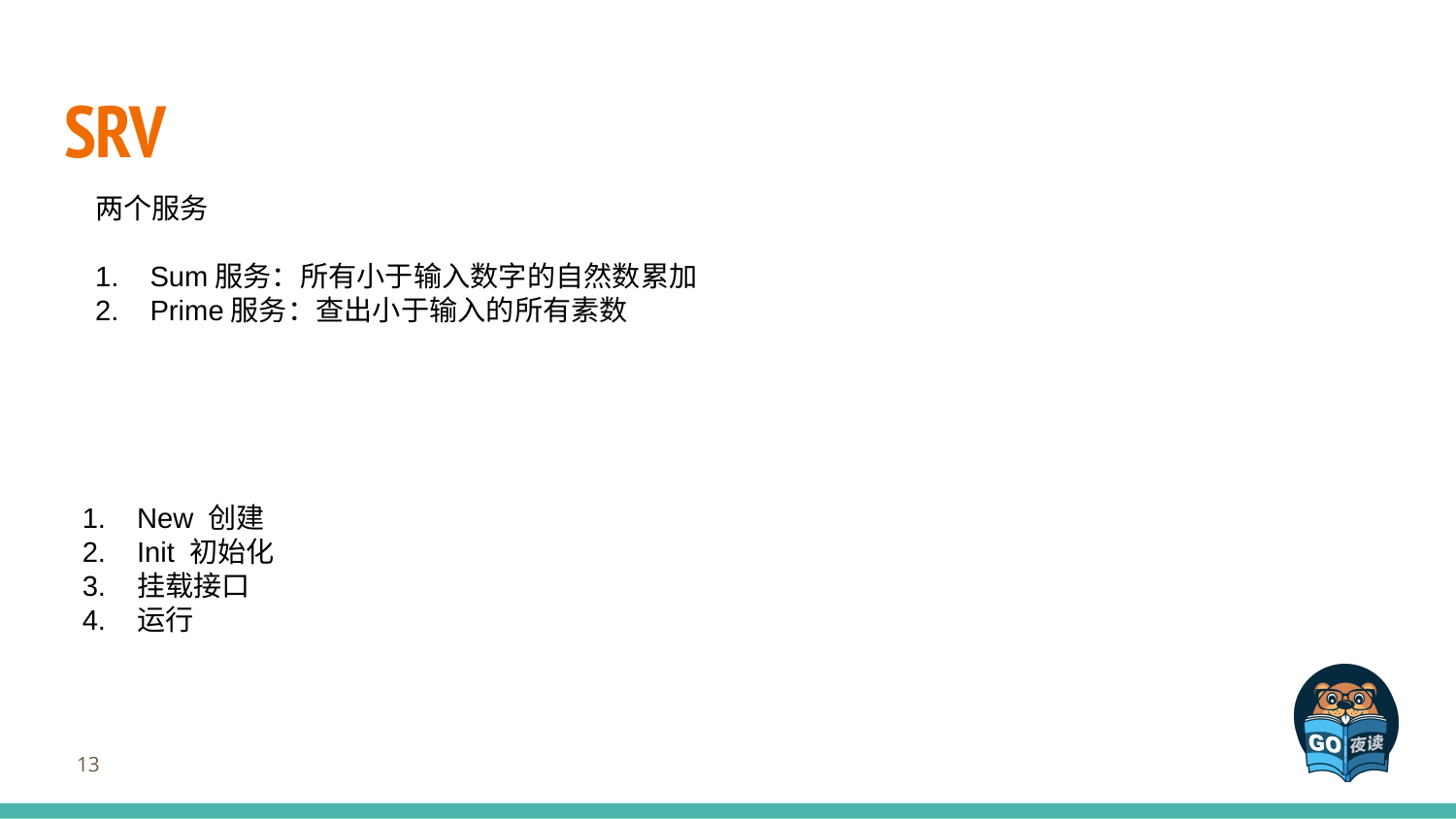

# SRV

两个服务

Sum服务：所有小于输入数字的自然数累加
Prime服务：查出小于输入的所有素数
New 创建
Init 初始化
挂载接口
运行

13